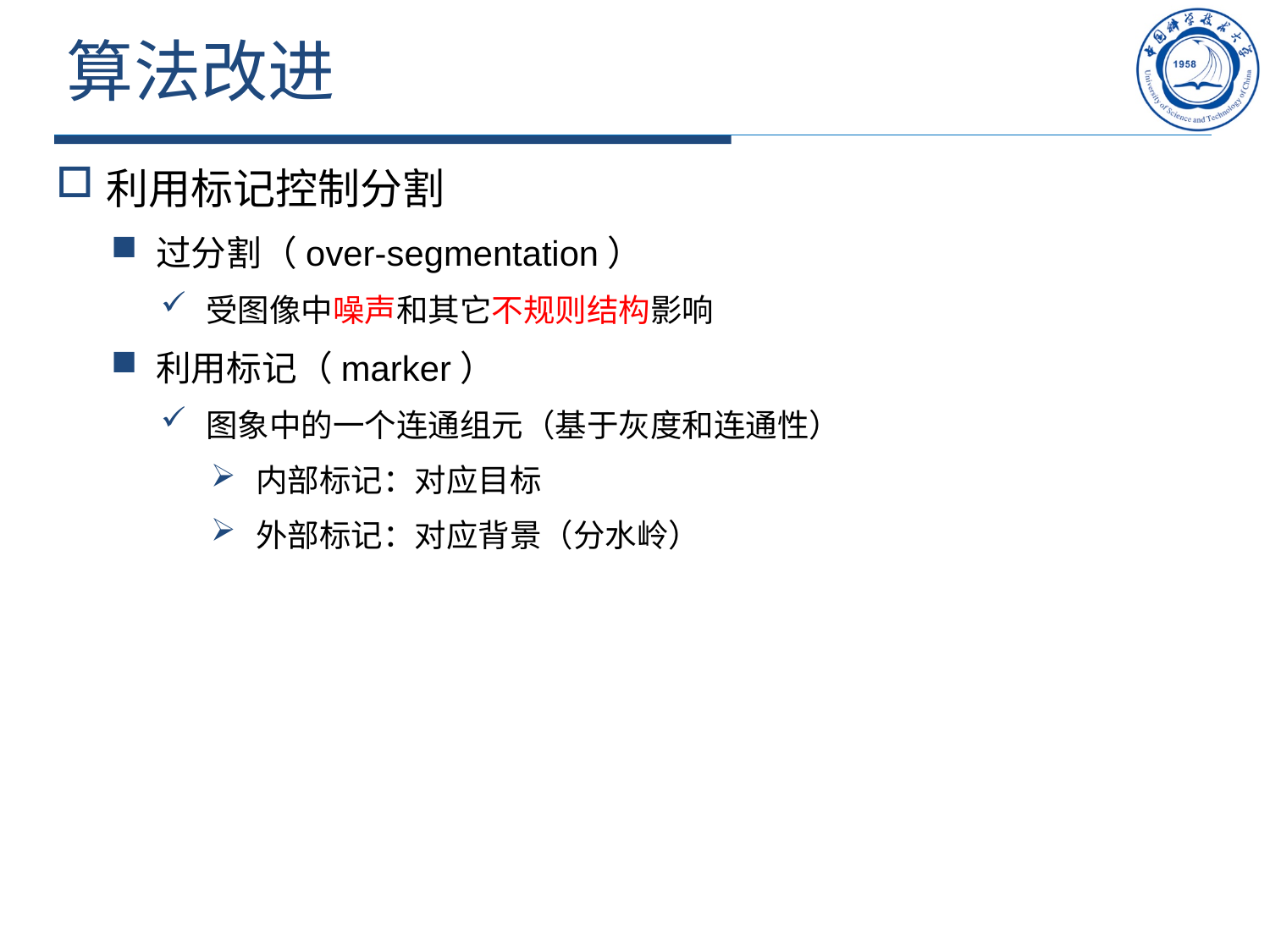

# 算法改进
利用标记控制分割
过分割（over-segmentation）
受图像中噪声和其它不规则结构影响
利用标记（marker）
图象中的一个连通组元（基于灰度和连通性）
内部标记：对应目标
外部标记：对应背景（分水岭）